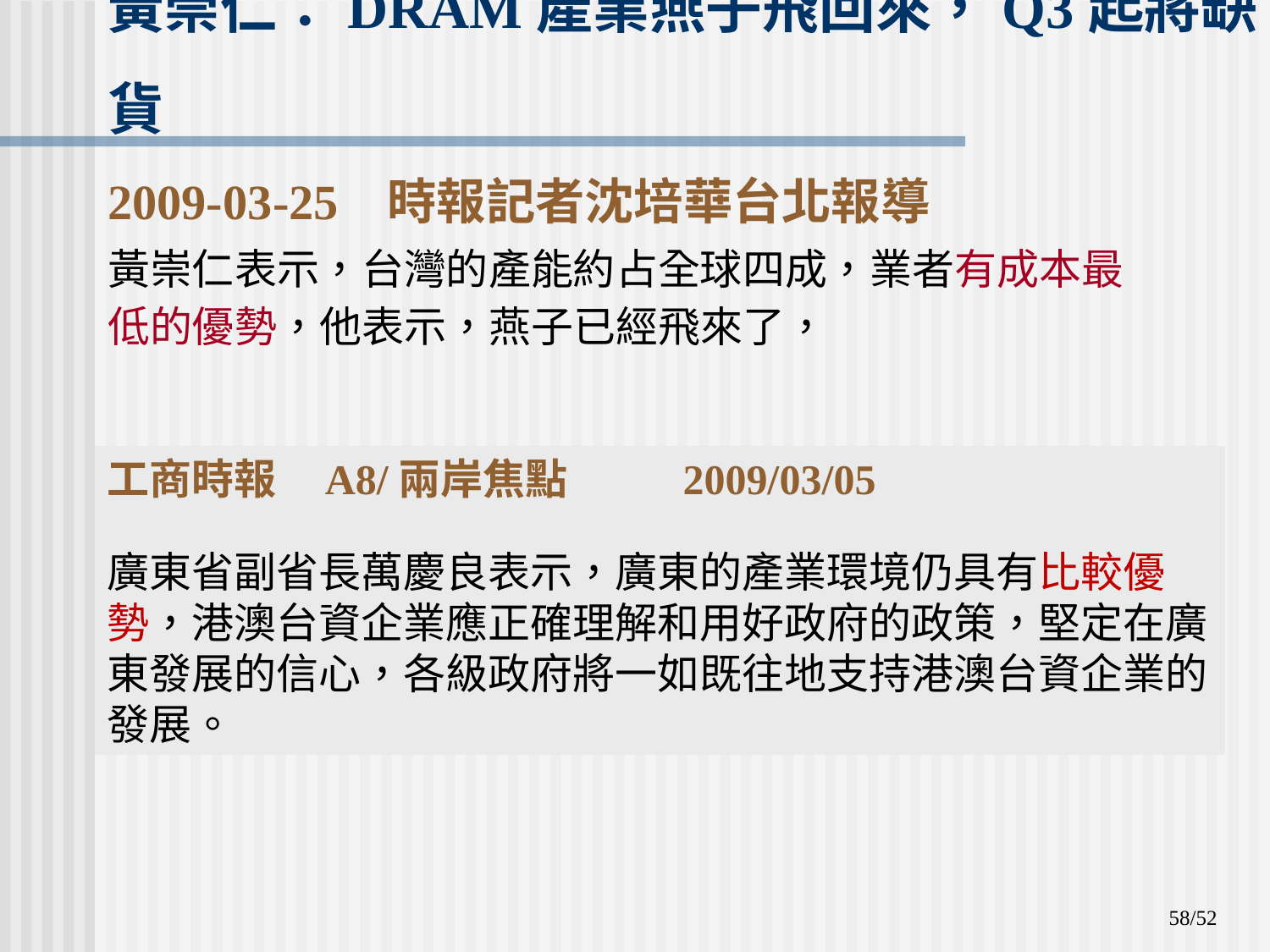

# 黃崇仁：DRAM產業燕子飛回來，Q3起將缺貨 2009-03-25   時報記者沈培華台北報導
黃崇仁表示，台灣的產能約占全球四成，業者有成本最低的優勢，他表示，燕子已經飛來了，
工商時報    A8/兩岸焦點           2009/03/05
廣東省副省長萬慶良表示，廣東的產業環境仍具有比較優勢，港澳台資企業應正確理解和用好政府的政策，堅定在廣東發展的信心，各級政府將一如既往地支持港澳台資企業的發展。